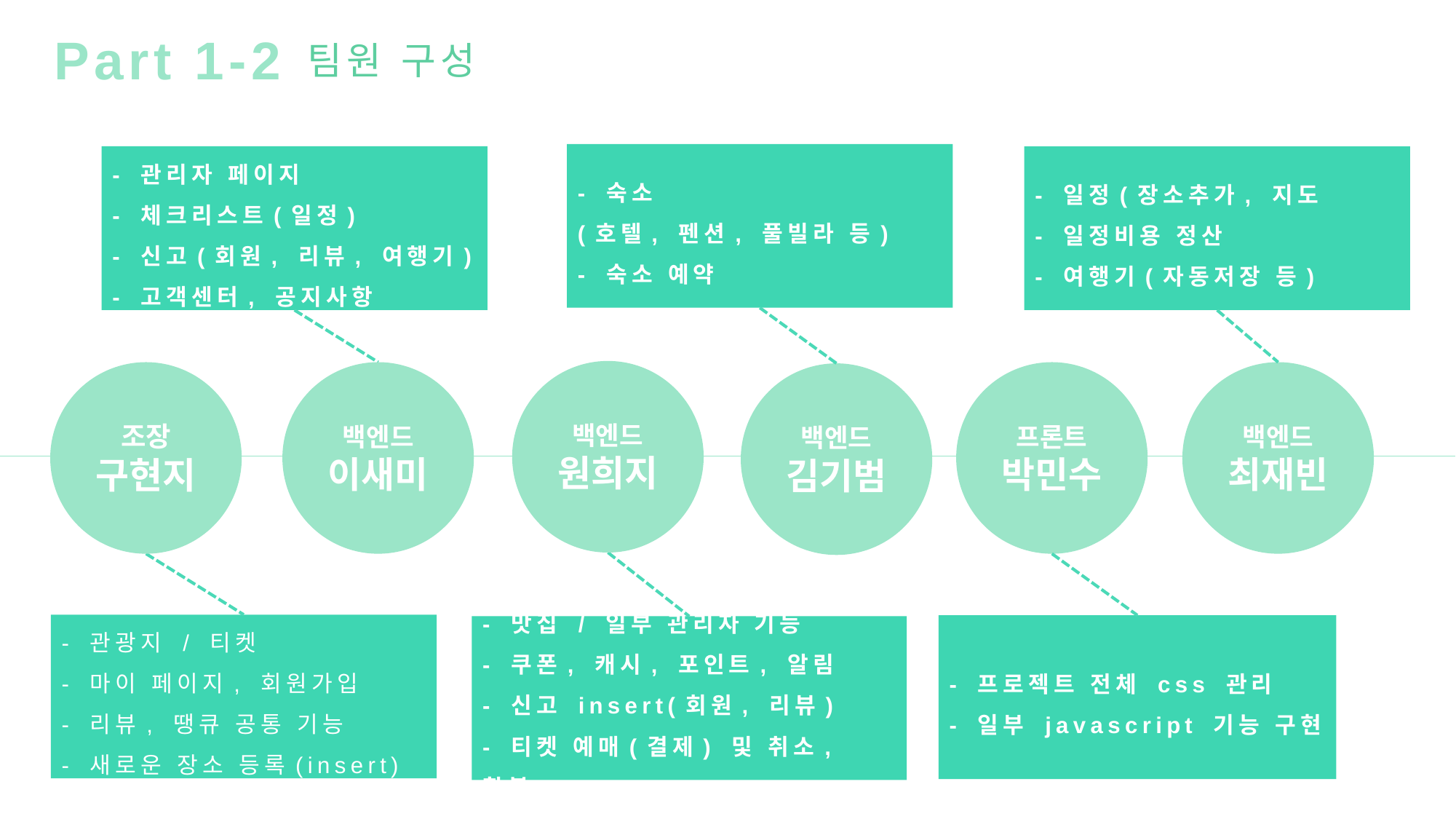

Part 1-2
팀원 구성
- 숙소
(호텔, 펜션, 풀빌라 등)
- 숙소 예약
- 관리자 페이지
- 체크리스트(일정)
- 신고(회원, 리뷰, 여행기)
- 고객센터, 공지사항
- 일정(장소추가, 지도
- 일정비용 정산
- 여행기(자동저장 등)
백엔드
원희지
조장
구현지
백엔드
이새미
프론트
박민수
백엔드
최재빈
백엔드
김기범
- 관광지 / 티켓
- 마이 페이지, 회원가입
- 리뷰, 땡큐 공통 기능
- 새로운 장소 등록(insert)
- 프로젝트 전체 css 관리
- 일부 javascript 기능 구현
- 맛집 / 일부 관리자 기능
- 쿠폰, 캐시, 포인트, 알림
- 신고 insert(회원, 리뷰)
- 티켓 예매(결제) 및 취소, 환불